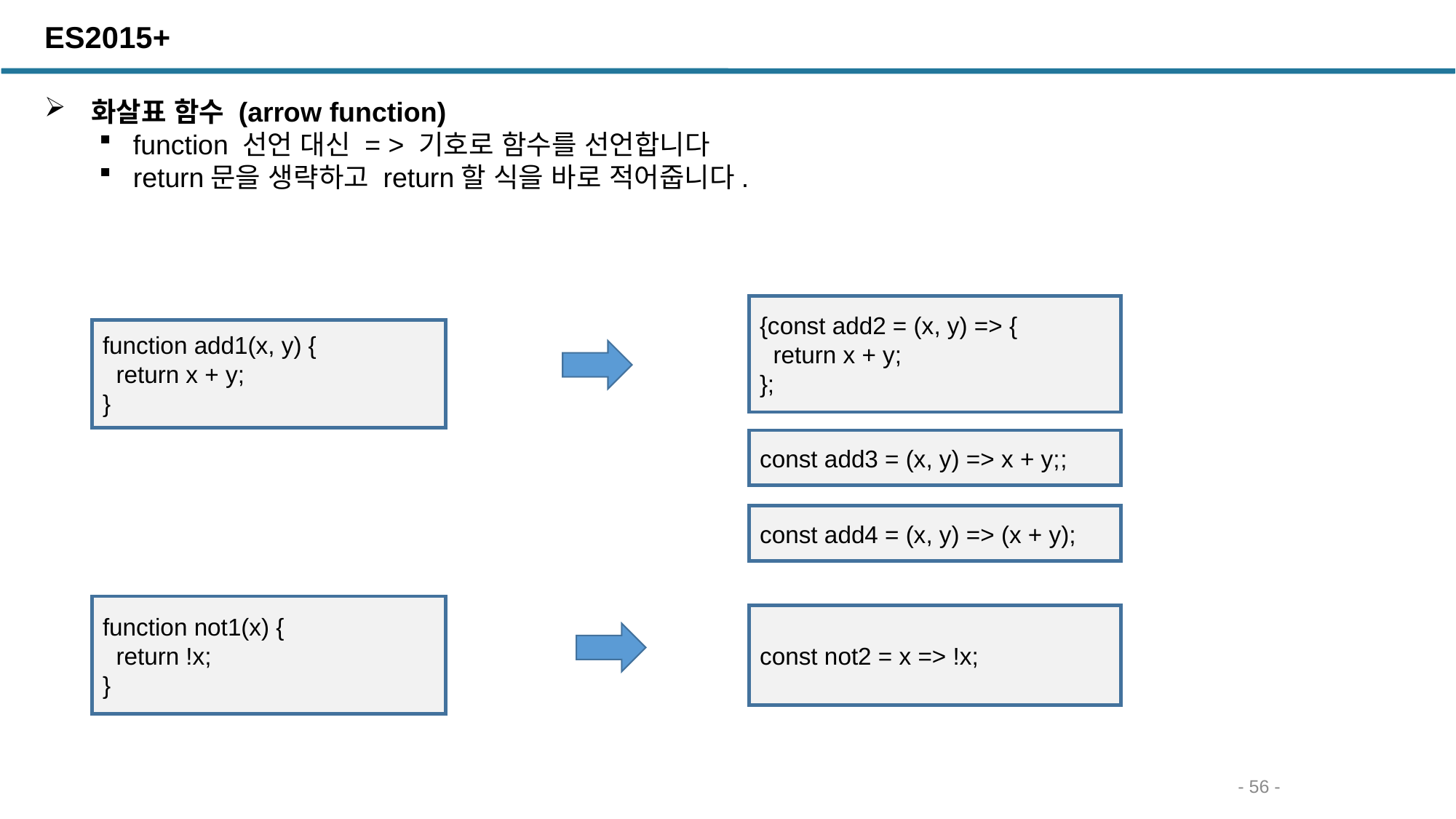

ES2015+
 화살표 함수 (arrow function)
function 선언 대신 = > 기호로 함수를 선언합니다
return문을 생략하고 return할 식을 바로 적어줍니다.
{const add2 = (x, y) => {
  return x + y;
};
function add1(x, y) {
  return x + y;
}

const add3 = (x, y) => x + y;;
const add4 = (x, y) => (x + y);
function not1(x) {
  return !x;
}
const not2 = x => !x;

- 56 -